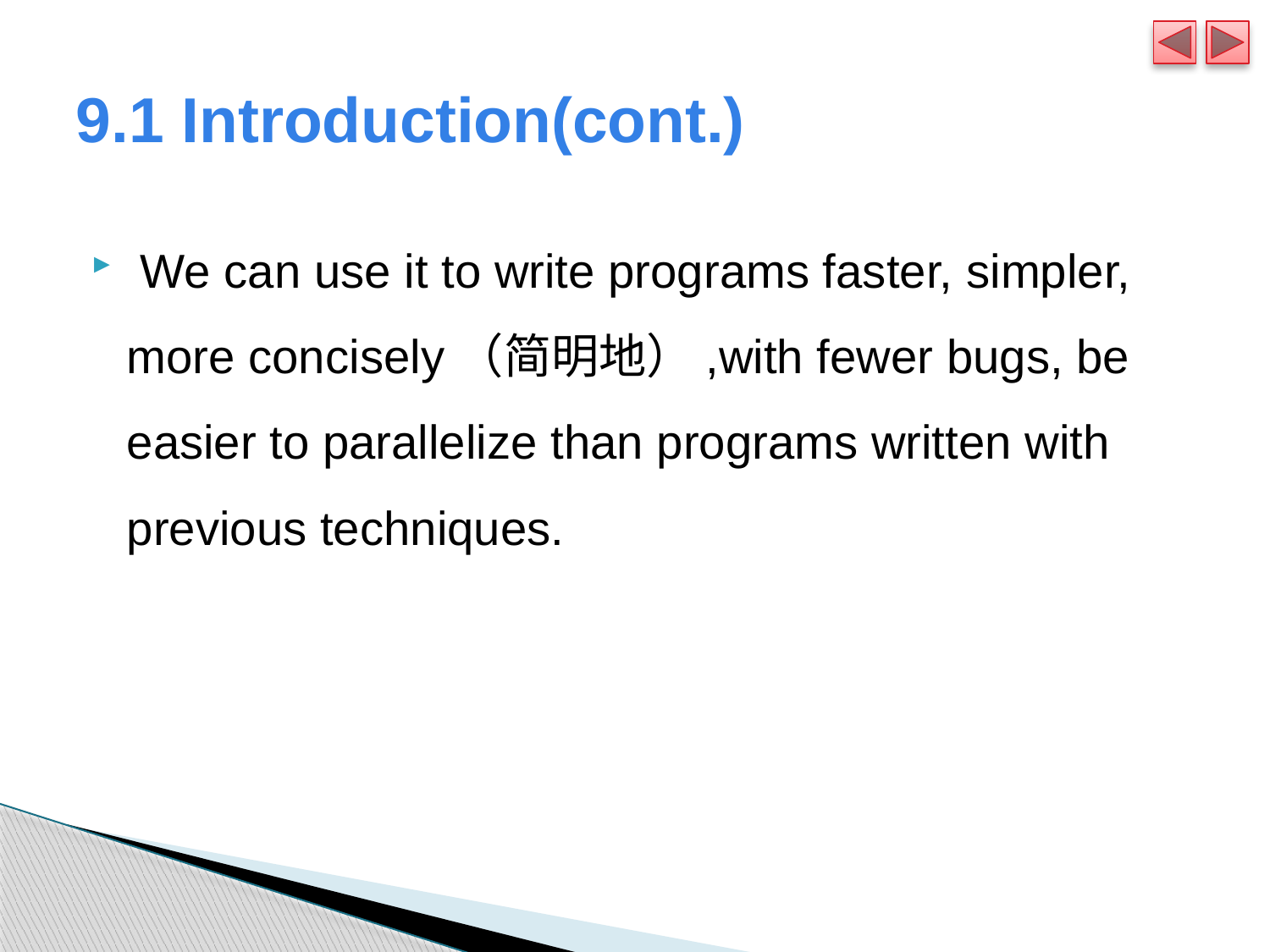

# 9.1 Introduction(cont.)
 We can use it to write programs faster, simpler, more concisely（简明地）,with fewer bugs, be easier to parallelize than programs written with previous techniques.